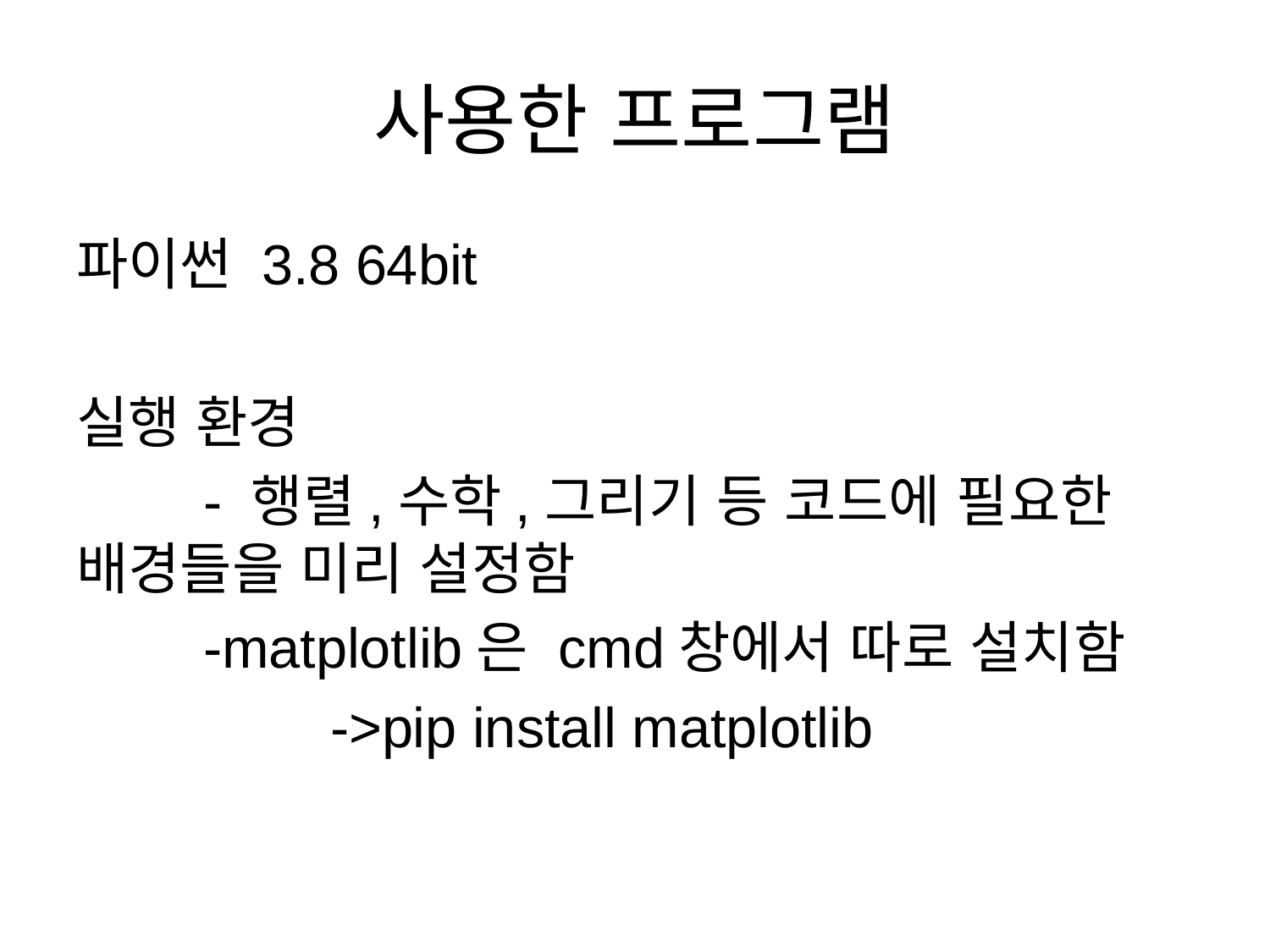

# 사용한 프로그램
파이썬 3.8 64bit

실행 환경
	- 행렬,수학,그리기 등 코드에 필요한 배경들을 미리 설정함
	-matplotlib은 cmd창에서 따로 설치함
		->pip install matplotlib